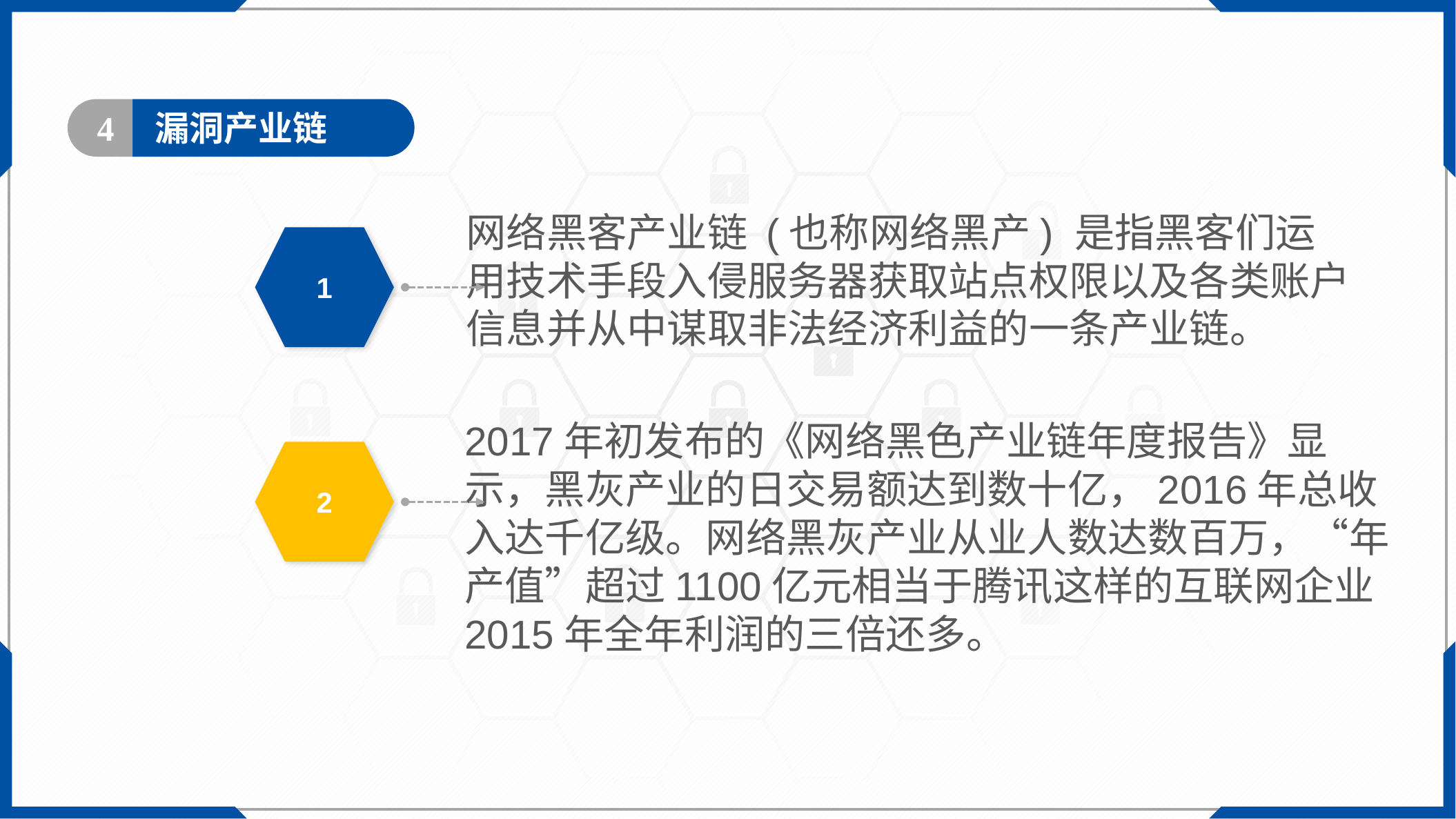

漏洞产业链
4
网络黑客产业链 (也称网络黑产) 是指黑客们运用技术手段入侵服务器获取站点权限以及各类账户信息并从中谋取非法经济利益的一条产业链。
1
2017年初发布的《网络黑色产业链年度报告》显示，黑灰产业的日交易额达到数十亿，2016年总收入达千亿级。网络黑灰产业从业人数达数百万，“年产值”超过1100亿元相当于腾讯这样的互联网企业2015年全年利润的三倍还多。
2